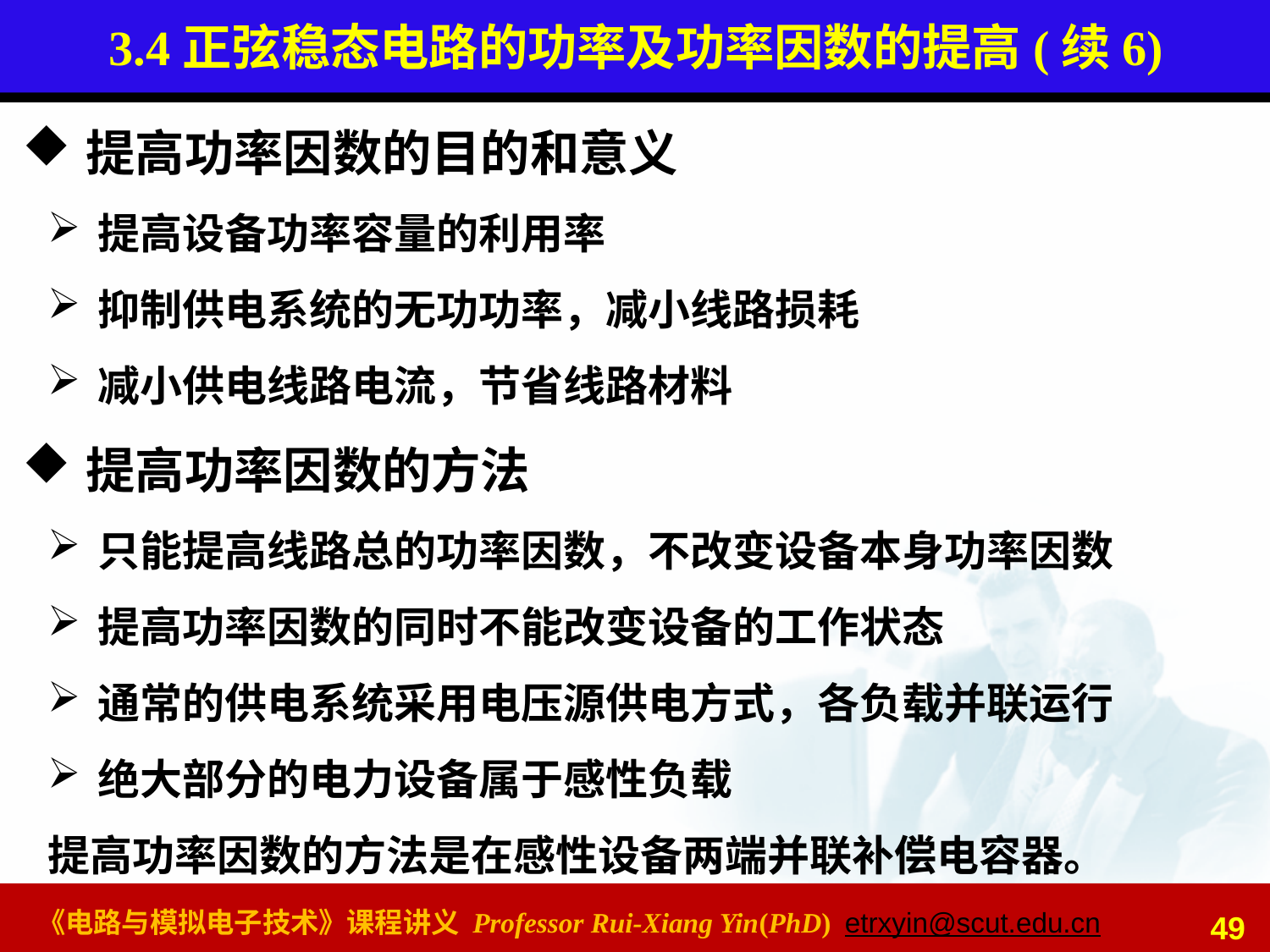

# 3.4正弦稳态电路的功率及功率因数的提高(续6)
提高功率因数的目的和意义
提高设备功率容量的利用率
抑制供电系统的无功功率，减小线路损耗
减小供电线路电流，节省线路材料
提高功率因数的方法
只能提高线路总的功率因数，不改变设备本身功率因数
提高功率因数的同时不能改变设备的工作状态
通常的供电系统采用电压源供电方式，各负载并联运行
绝大部分的电力设备属于感性负载
提高功率因数的方法是在感性设备两端并联补偿电容器。
49